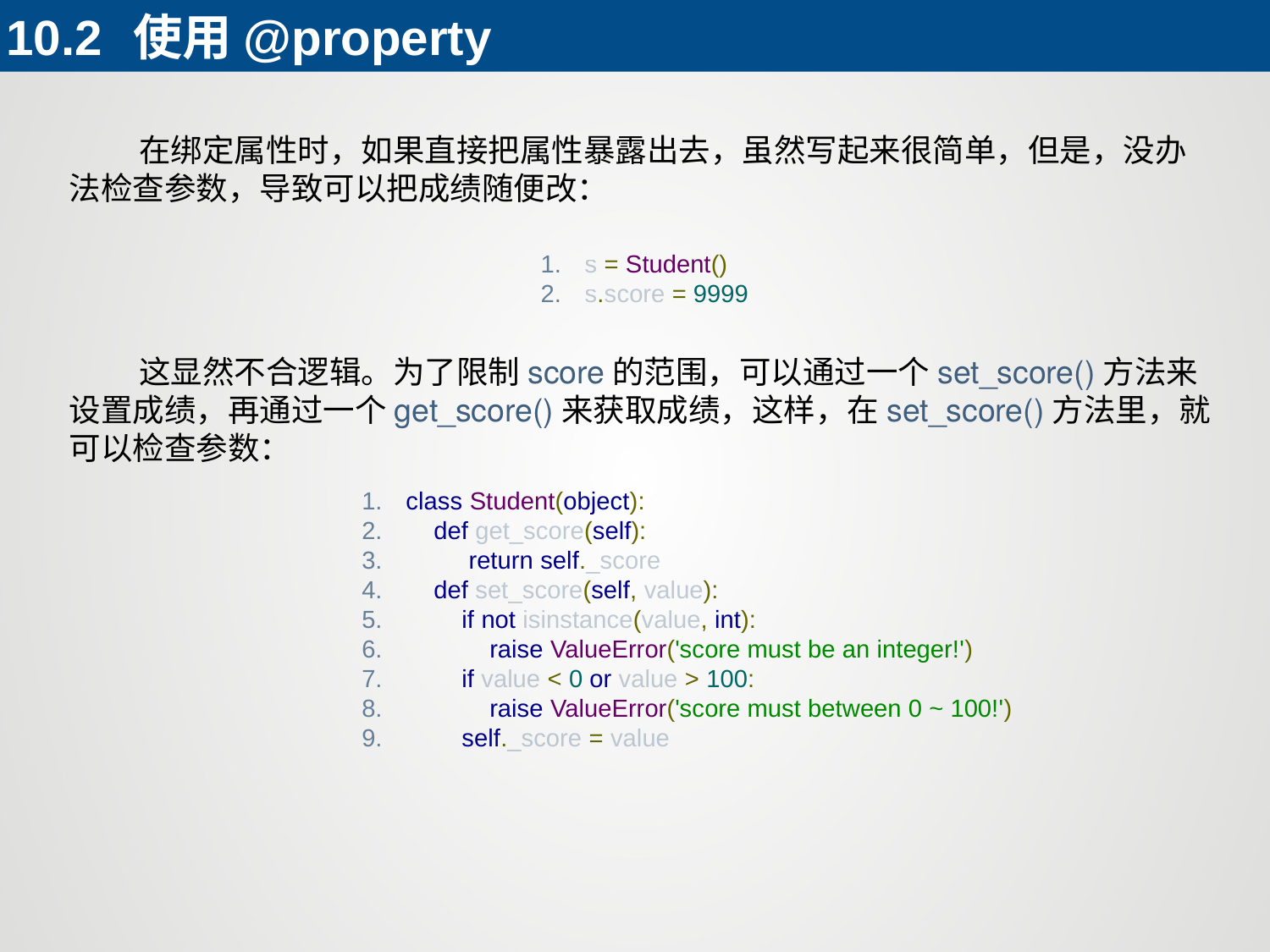

10.2	使用@property
       在绑定属性时，如果直接把属性暴露出去，虽然写起来很简单，但是，没办法检查参数，导致可以把成绩随便改：
s = Student()
s.score = 9999
       这显然不合逻辑。为了限制score的范围，可以通过一个set_score()方法来设置成绩，再通过一个get_score()来获取成绩，这样，在set_score()方法里，就可以检查参数：
class Student(object):
    def get_score(self):
         return self._score
    def set_score(self, value):
        if not isinstance(value, int):
            raise ValueError('score must be an integer!')
        if value < 0 or value > 100:
            raise ValueError('score must between 0 ~ 100!')
        self._score = value